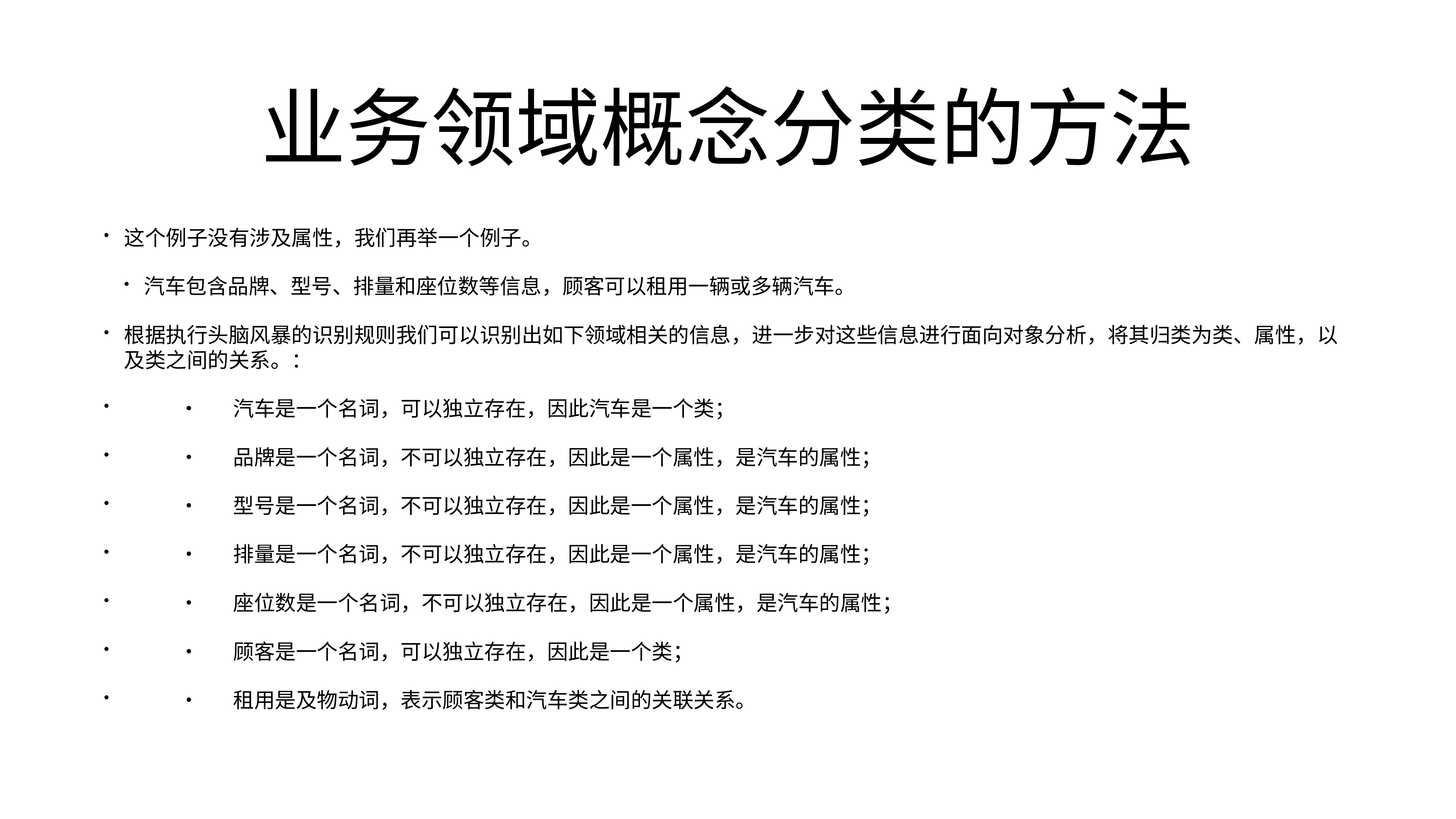

# 业务领域概念分类的方法
这个例子没有涉及属性，我们再举一个例子。
汽车包含品牌、型号、排量和座位数等信息，顾客可以租用一辆或多辆汽车。
根据执行头脑风暴的识别规则我们可以识别出如下领域相关的信息，进一步对这些信息进行面向对象分析，将其归类为类、属性，以及类之间的关系。：
	•	汽车是一个名词，可以独立存在，因此汽车是一个类；
	•	品牌是一个名词，不可以独立存在，因此是一个属性，是汽车的属性；
	•	型号是一个名词，不可以独立存在，因此是一个属性，是汽车的属性；
	•	排量是一个名词，不可以独立存在，因此是一个属性，是汽车的属性；
	•	座位数是一个名词，不可以独立存在，因此是一个属性，是汽车的属性；
	•	顾客是一个名词，可以独立存在，因此是一个类；
	•	租用是及物动词，表示顾客类和汽车类之间的关联关系。